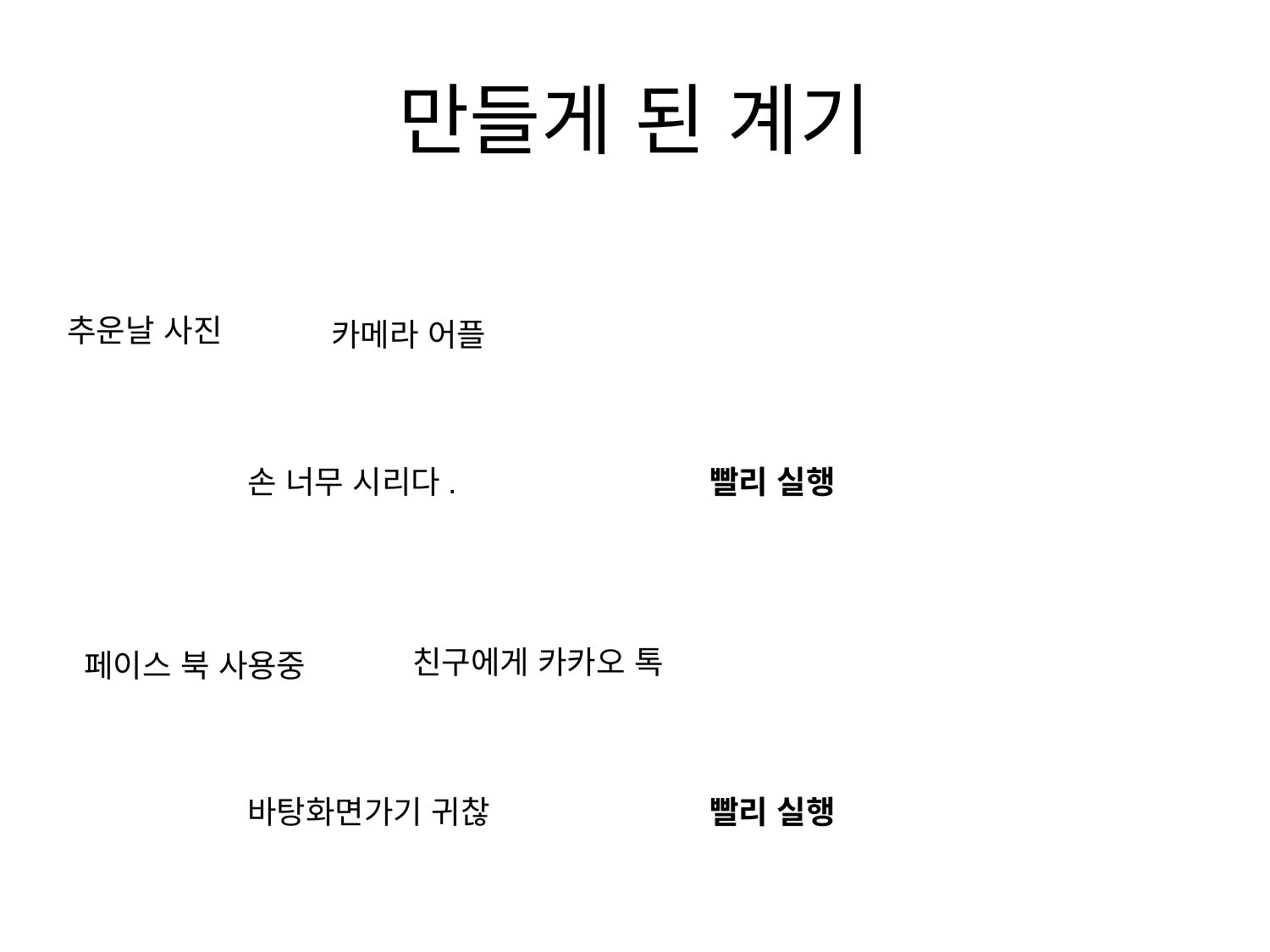

# 만들게 된 계기
추운 날 사진을 찍기 위해 휴대폰을 켰는데
카메라 어플을 어디 뒀는지 기억이 나지 않았다.
그래서 찾으라 너무 손시려워서 쉽게 실행하는 방법이 없을까?

페이스북을 하고 있었는데 친구한테
카카오톡을 보낼일이 생각났다.
그래서 카카오톡을 실행하려보니 바탕화면 가기 너무 귀찮았다.
추운날 사진
카메라 어플
손 너무 시리다.
빨리 실행
친구에게 카카오 톡
 페이스 북 사용중
바탕화면가기 귀찮
빨리 실행